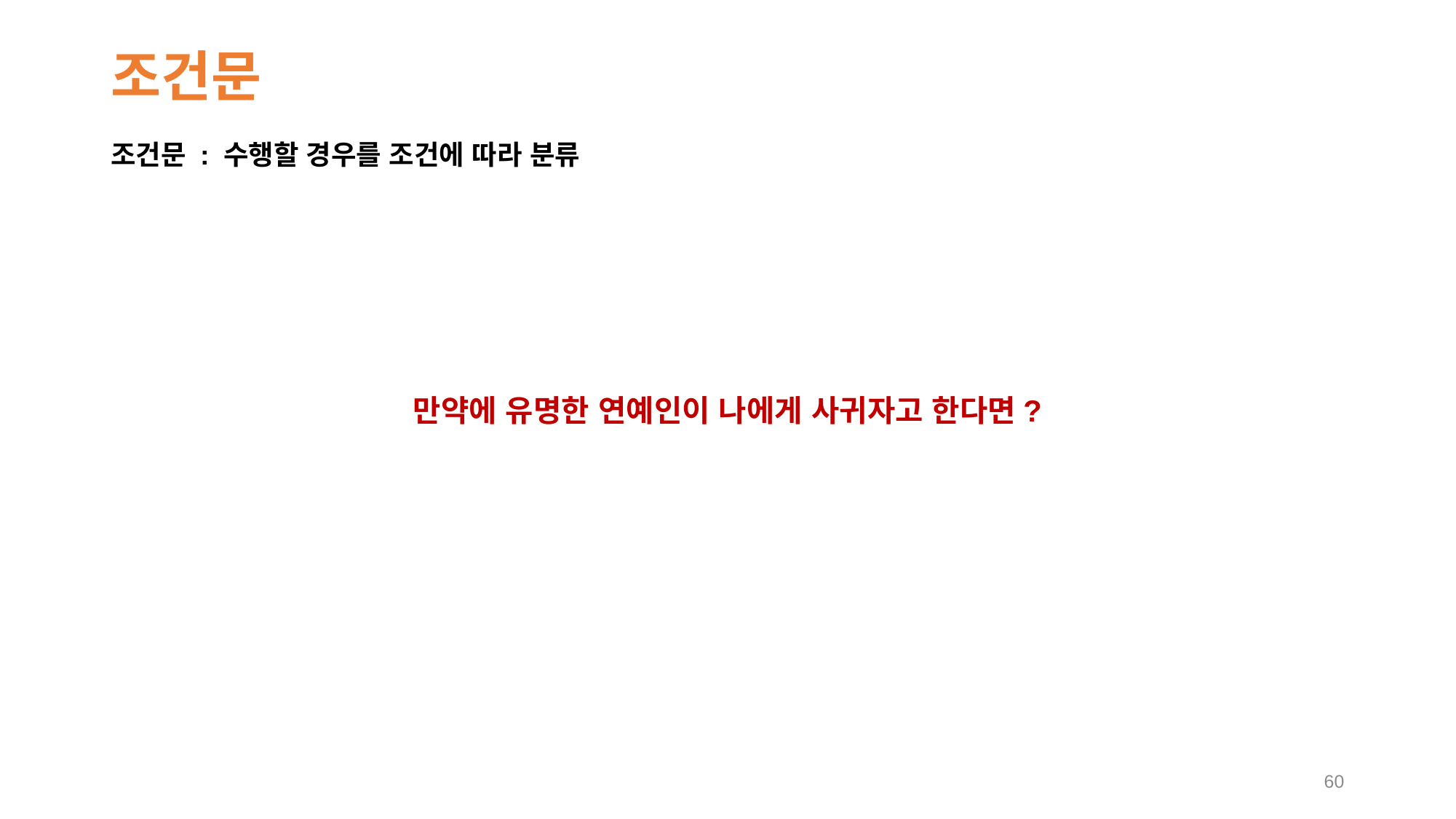

# 조건문
조건문 : 수행할 경우를 조건에 따라 분류

만약에 유명한 연예인이 나에게 사귀자고 한다면?
60